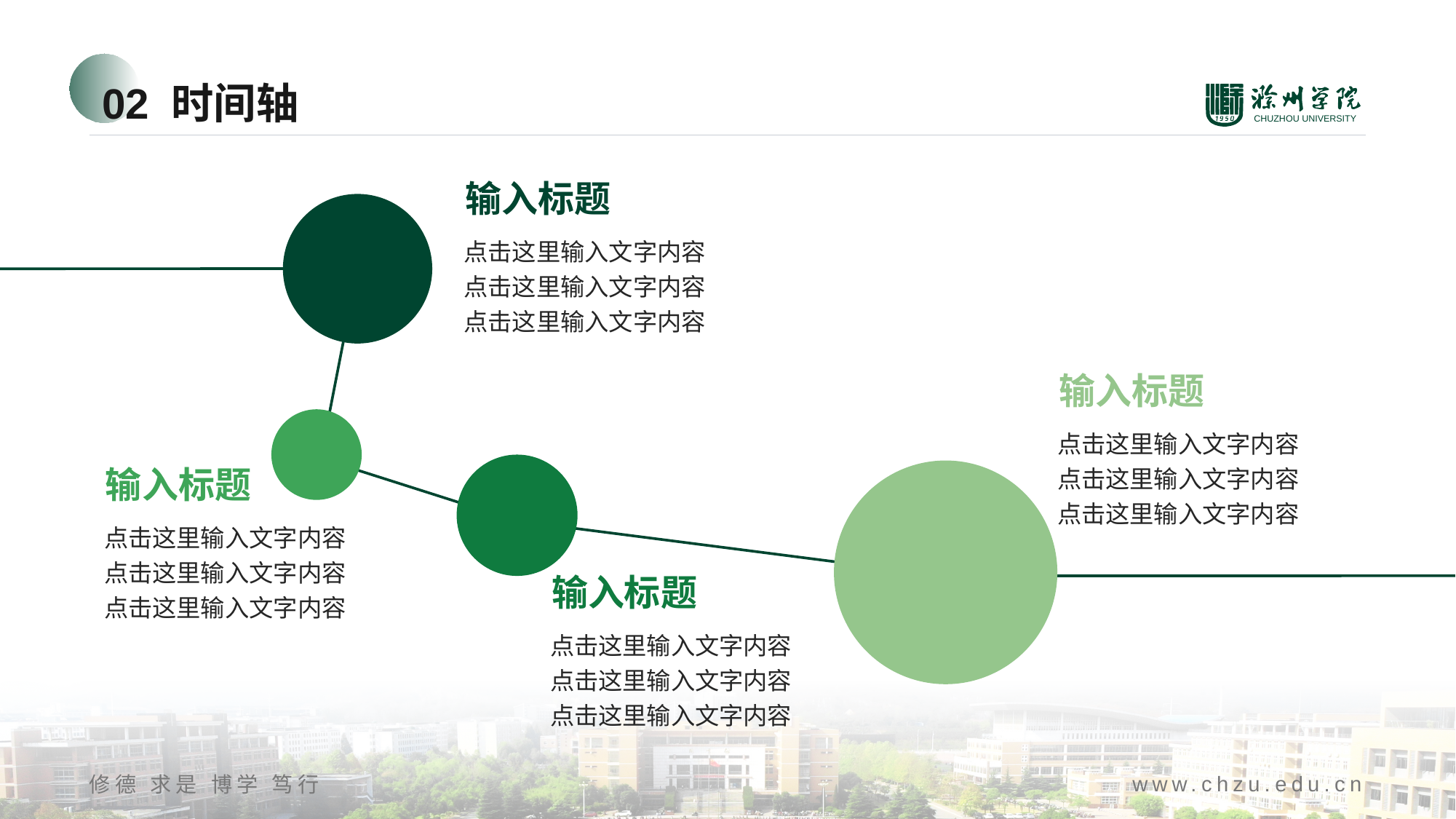

02 时间轴
输入标题
点击这里输入文字内容
点击这里输入文字内容
点击这里输入文字内容

输入标题
点击这里输入文字内容
点击这里输入文字内容
点击这里输入文字内容

输入标题
点击这里输入文字内容
点击这里输入文字内容
点击这里输入文字内容

输入标题
点击这里输入文字内容
点击这里输入文字内容
点击这里输入文字内容